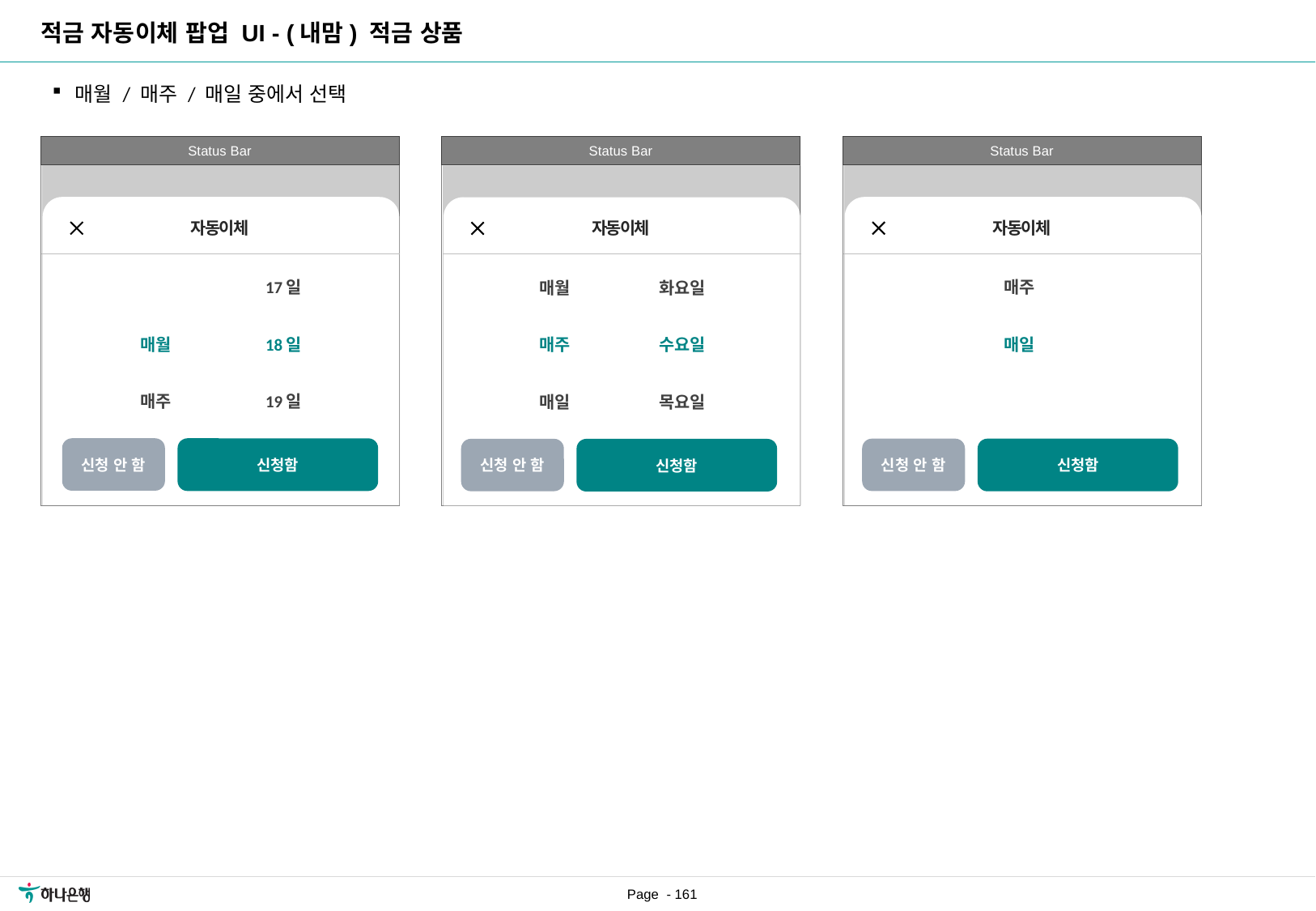

적금 자동이체 팝업 UI - (내맘) 적금 상품
매월 / 매주 / 매일 중에서 선택
Status Bar
Status Bar

Status Bar

자동이체
자동이체
자동이체
|  | 17일 |
| --- | --- |
| 매월 | 18일 |
| 매주 | 19일 |
| 매주 |  |
| --- | --- |
| 매일 |  |
|  |  |
| 매월 | 화요일 |
| --- | --- |
| 매주 | 수요일 |
| 매일 | 목요일 |
신청 안 함
신청함
신청 안 함
신청함
신청 안 함
신청함